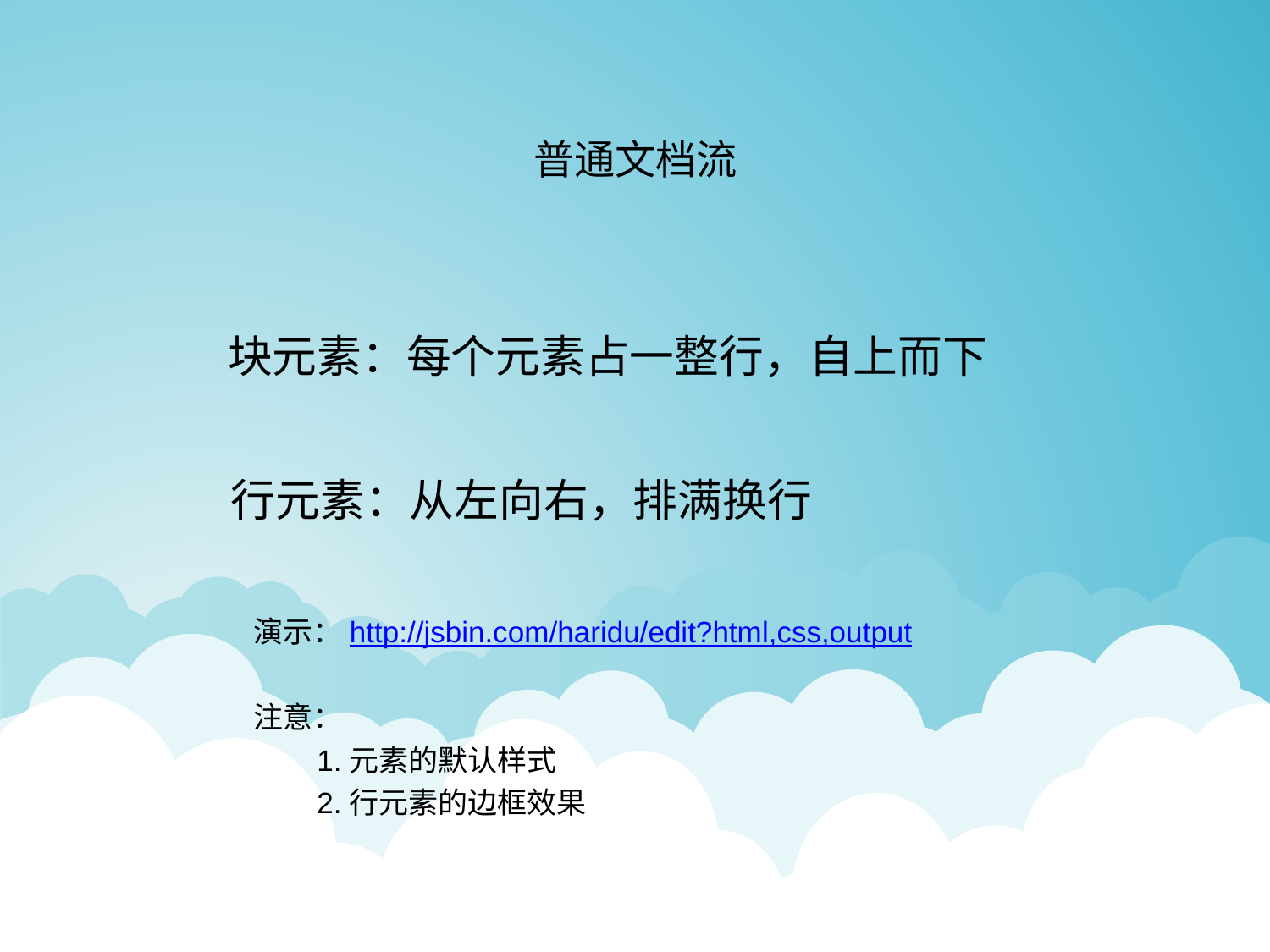

普通文档流
块元素：每个元素占一整行，自上而下
行元素：从左向右，排满换行
演示：http://jsbin.com/haridu/edit?html,css,output

注意：
1.元素的默认样式
2.行元素的边框效果